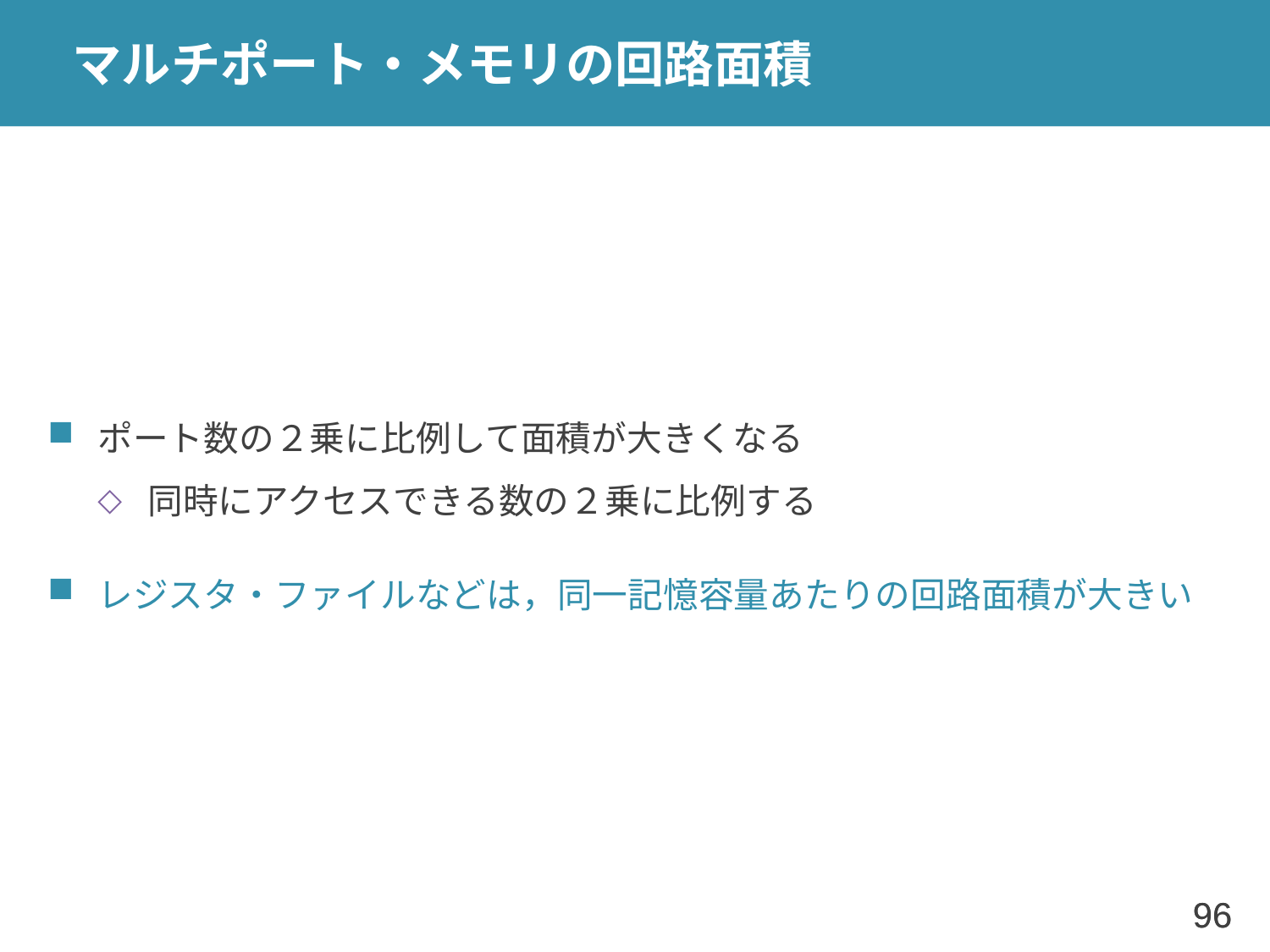

# マルチポート・メモリの回路面積
ポート数の２乗に比例して面積が大きくなる
同時にアクセスできる数の２乗に比例する
レジスタ・ファイルなどは，同一記憶容量あたりの回路面積が大きい